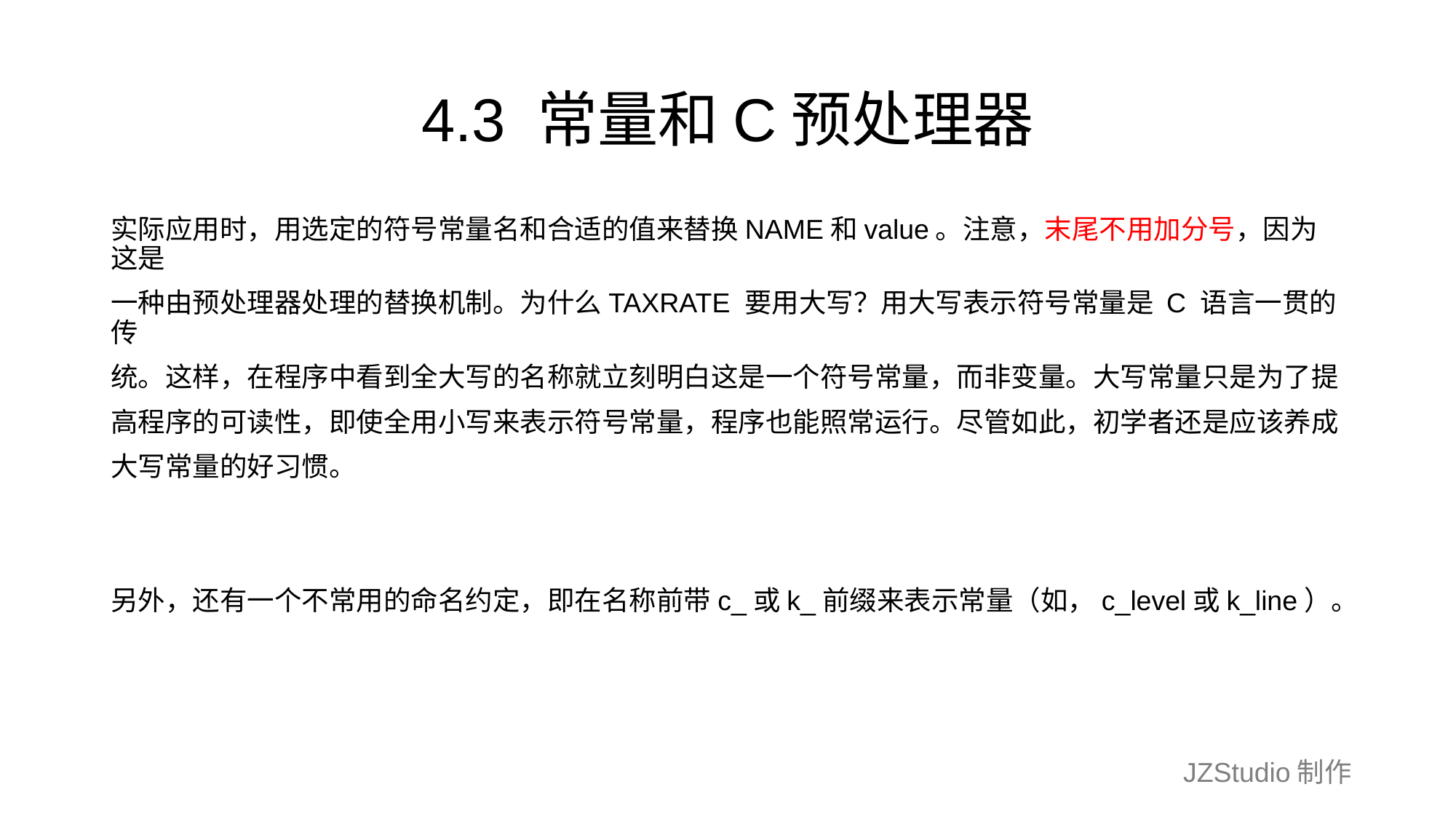

# 4.3 常量和C预处理器
实际应用时，用选定的符号常量名和合适的值来替换NAME和value。注意，末尾不用加分号，因为这是
一种由预处理器处理的替换机制。为什么TAXRATE 要用大写？用大写表示符号常量是 C 语言一贯的传
统。这样，在程序中看到全大写的名称就立刻明白这是一个符号常量，而非变量。大写常量只是为了提
高程序的可读性，即使全用小写来表示符号常量，程序也能照常运行。尽管如此，初学者还是应该养成
大写常量的好习惯。

另外，还有一个不常用的命名约定，即在名称前带c_或k_前缀来表示常量（如，c_level或k_line）。